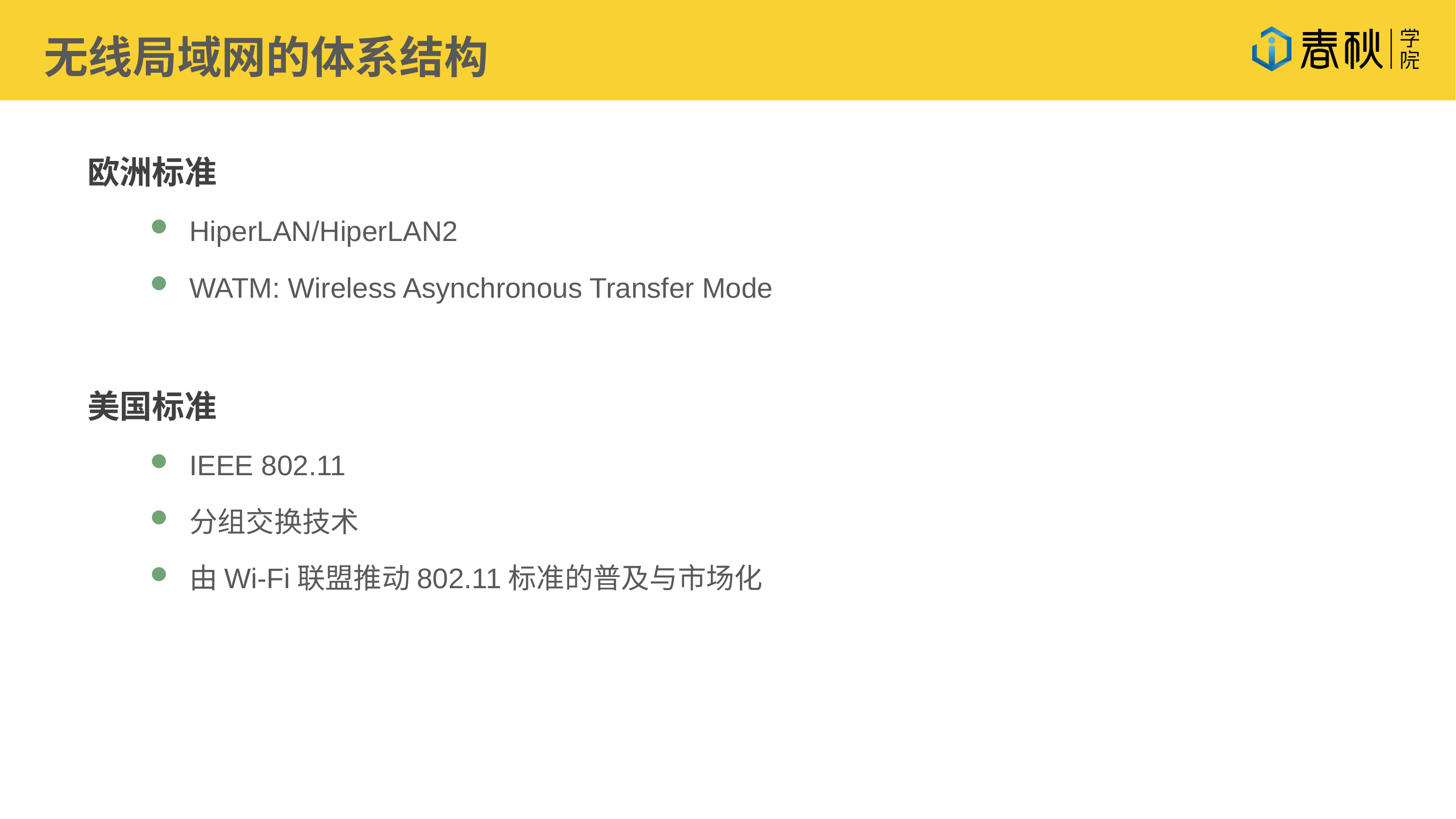

无线局域网的体系结构
欧洲标准
HiperLAN/HiperLAN2
WATM: Wireless Asynchronous Transfer Mode

美国标准
IEEE 802.11
分组交换技术
由Wi-Fi联盟推动802.11标准的普及与市场化